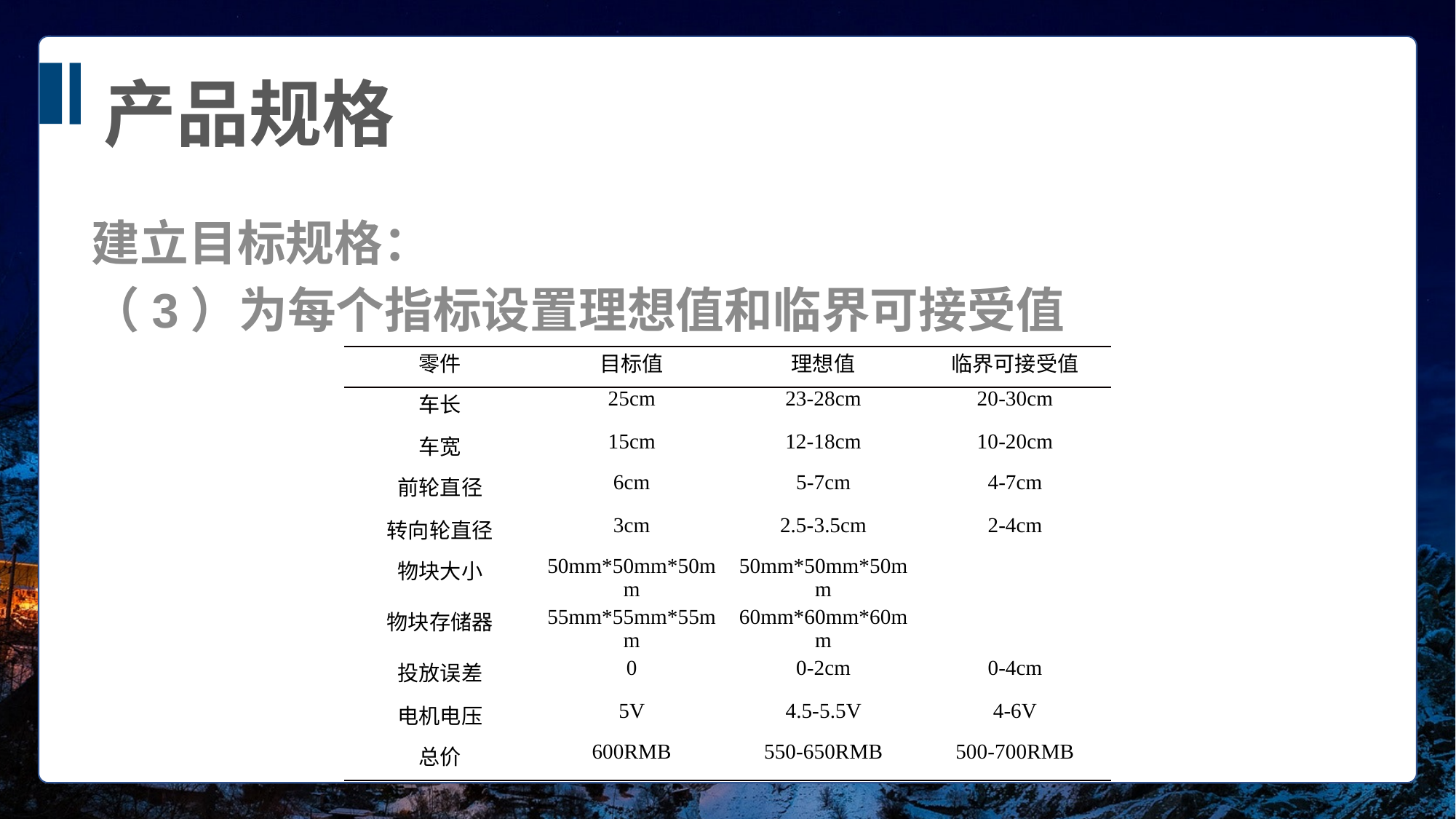

产品规格
建立目标规格：
（3）为每个指标设置理想值和临界可接受值

| 零件 | 目标值 | 理想值 | 临界可接受值 |
| --- | --- | --- | --- |
| 车长 | 25cm | 23-28cm | 20-30cm |
| 车宽 | 15cm | 12-18cm | 10-20cm |
| 前轮直径 | 6cm | 5-7cm | 4-7cm |
| 转向轮直径 | 3cm | 2.5-3.5cm | 2-4cm |
| 物块大小 | 50mm\*50mm\*50mm | 50mm\*50mm\*50mm |  |
| 物块存储器 | 55mm\*55mm\*55mm | 60mm\*60mm\*60mm |  |
| 投放误差 | 0 | 0-2cm | 0-4cm |
| 电机电压 | 5V | 4.5-5.5V | 4-6V |
| 总价 | 600RMB | 550-650RMB | 500-700RMB |